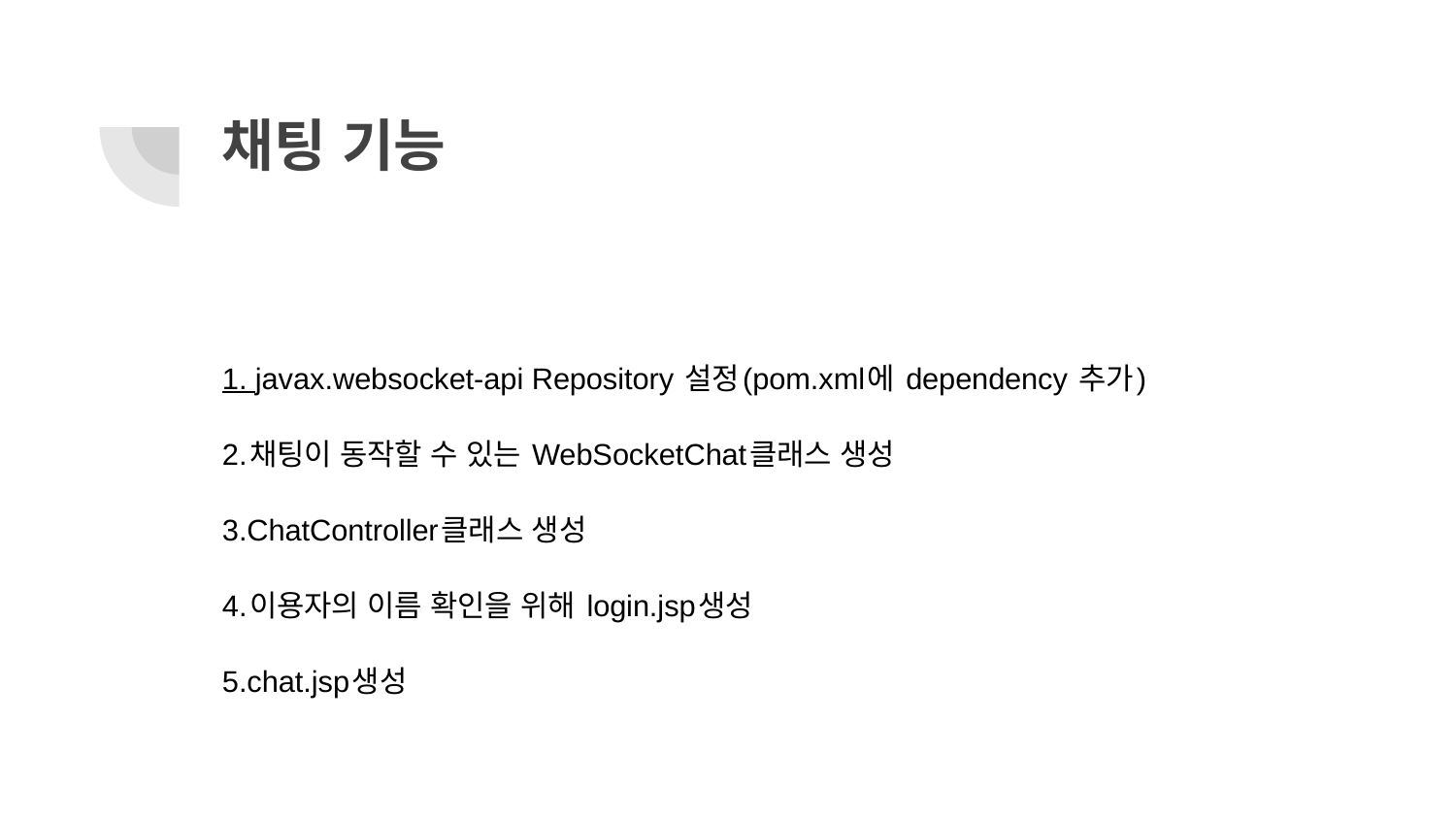

# 채팅 기능
1. javax.websocket-api Repository 설정(pom.xml에 dependency 추가)
2.채팅이 동작할 수 있는 WebSocketChat클래스 생성
3.ChatController클래스 생성
4.이용자의 이름 확인을 위해 login.jsp생성
5.chat.jsp생성